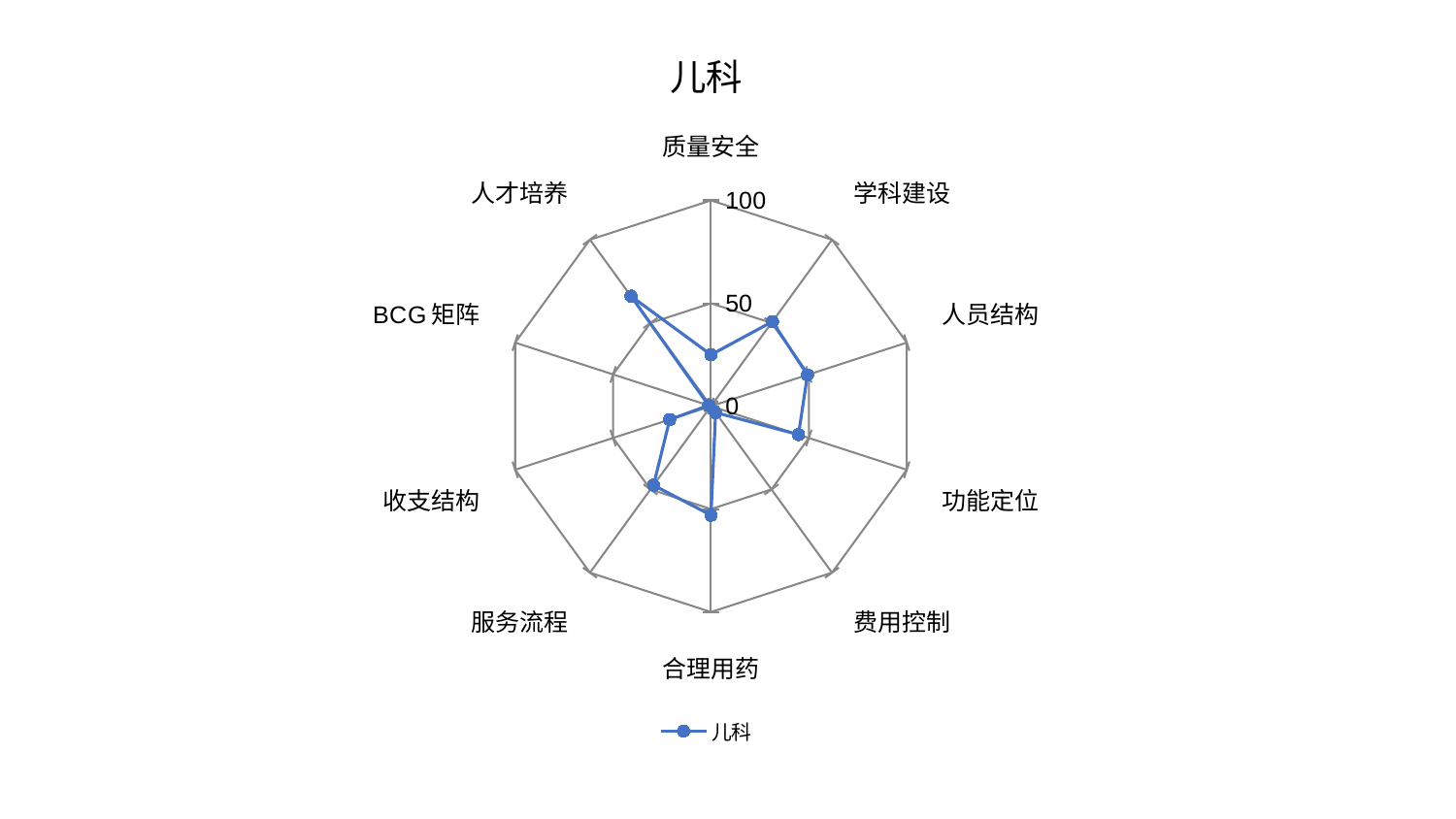

### Chart: 儿科

| Category | 儿科 |
|---|---|
| 质量安全 | 24.98564684465019 |
| 学科建设 | 50.807574686892444 |
| 人员结构 | 49.2678346778838 |
| 功能定位 | 44.7148538858107 |
| 费用控制 | 3.8384311270264195 |
| 合理用药 | 52.9723187951036 |
| 服务流程 | 47.49701080315143 |
| 收支结构 | 21.090165288863947 |
| BCG矩阵 | 1.1793486053183697 |
| 人才培养 | 66.09541534761401 |
106